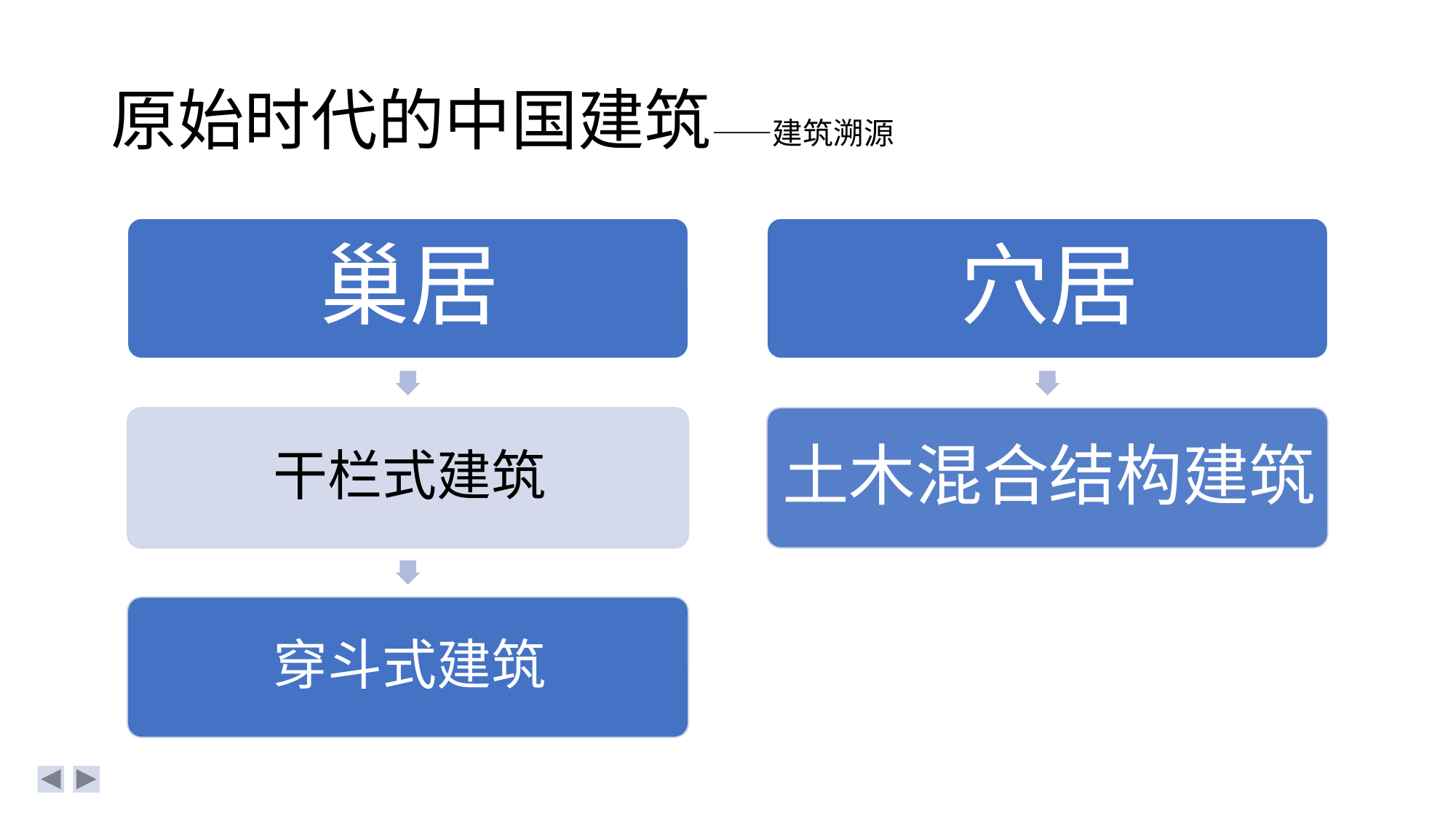

# 原始时代的中国建筑——建筑溯源
巢居
干栏式建筑
穿斗式建筑
穴居
土木混合结构建筑